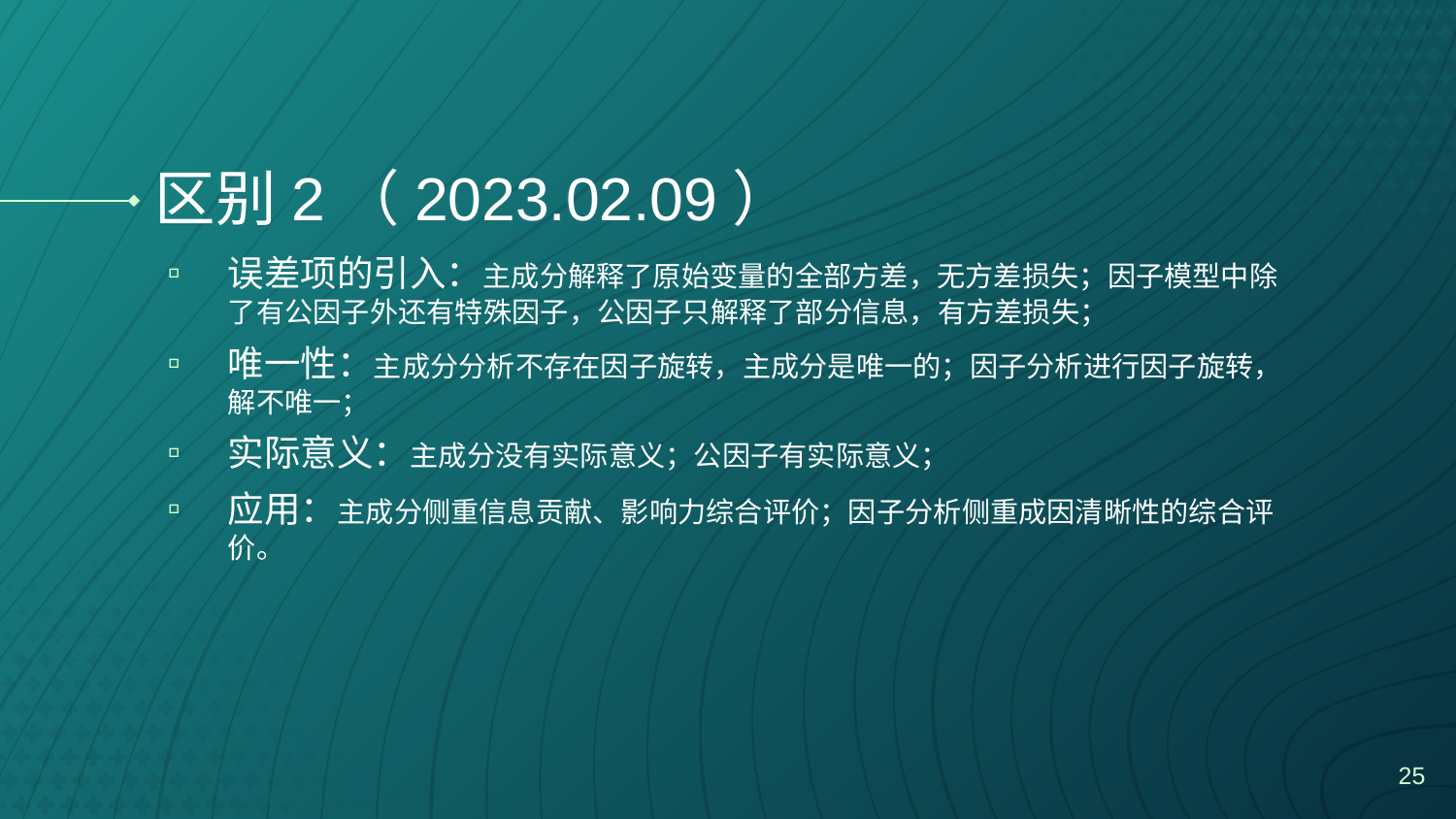

# 区别2（2023.02.09）
误差项的引入：主成分解释了原始变量的全部方差，无方差损失；因子模型中除了有公因子外还有特殊因子，公因子只解释了部分信息，有方差损失；
唯一性：主成分分析不存在因子旋转，主成分是唯一的；因子分析进行因子旋转，解不唯一；
实际意义：主成分没有实际意义；公因子有实际意义；
应用：主成分侧重信息贡献、影响力综合评价；因子分析侧重成因清晰性的综合评价。
25